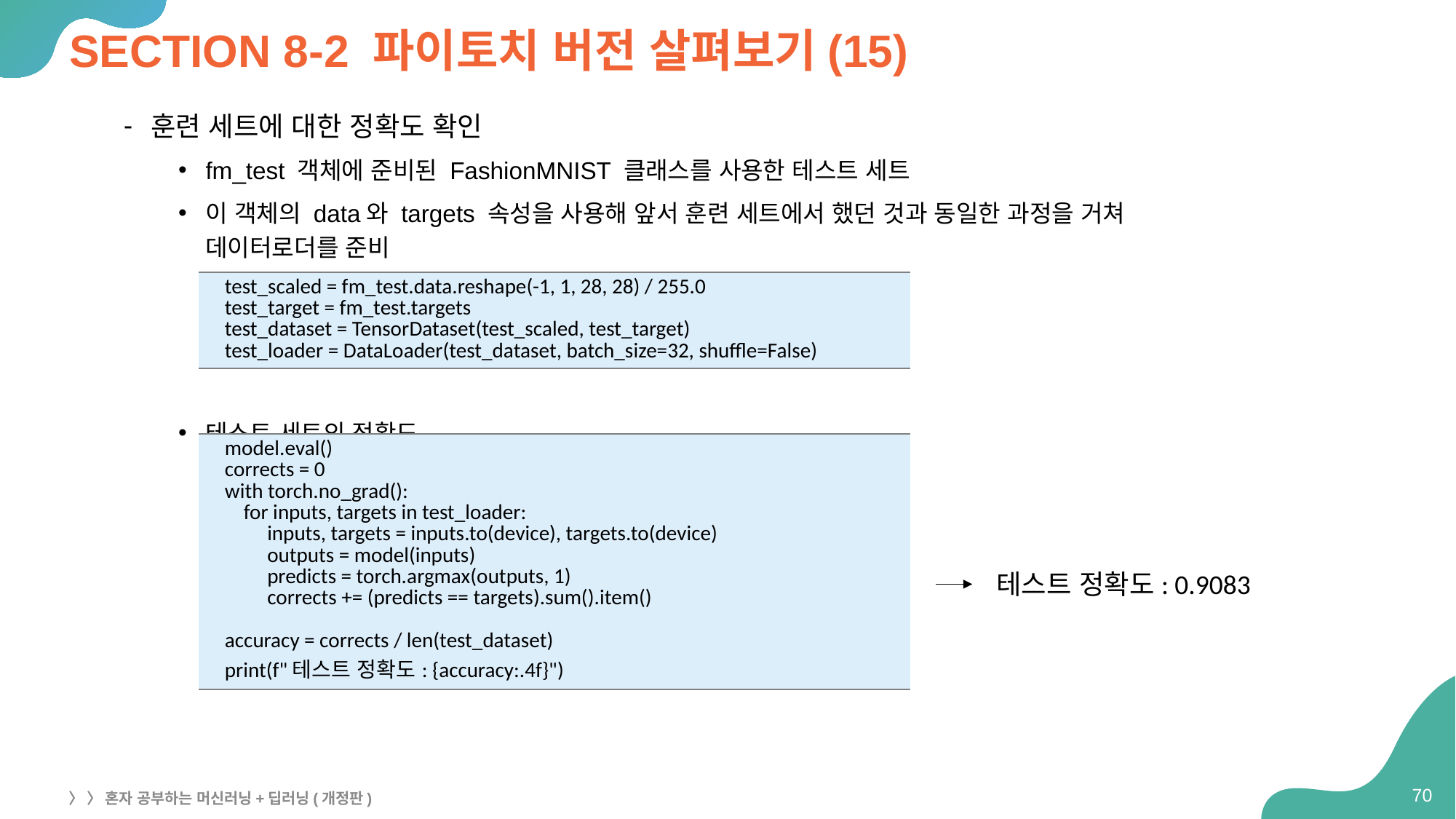

# SECTION 8-2 파이토치 버전 살펴보기(15)
훈련 세트에 대한 정확도 확인
fm_test 객체에 준비된 FashionMNIST 클래스를 사용한 테스트 세트
이 객체의 data와 targets 속성을 사용해 앞서 훈련 세트에서 했던 것과 동일한 과정을 거쳐
데이터로더를 준비

테스트 세트의 정확도
| test\_scaled = fm\_test.data.reshape(-1, 1, 28, 28) / 255.0 test\_target = fm\_test.targets test\_dataset = TensorDataset(test\_scaled, test\_target) test\_loader = DataLoader(test\_dataset, batch\_size=32, shuffle=False) |
| --- |
| model.eval() corrects = 0 with torch.no\_grad(): for inputs, targets in test\_loader: inputs, targets = inputs.to(device), targets.to(device) outputs = model(inputs) predicts = torch.argmax(outputs, 1) corrects += (predicts == targets).sum().item() accuracy = corrects / len(test\_dataset) print(f"테스트 정확도: {accuracy:.4f}") |
| --- |
테스트 정확도: 0.9083
70
〉 〉 혼자 공부하는 머신러닝+딥러닝(개정판)